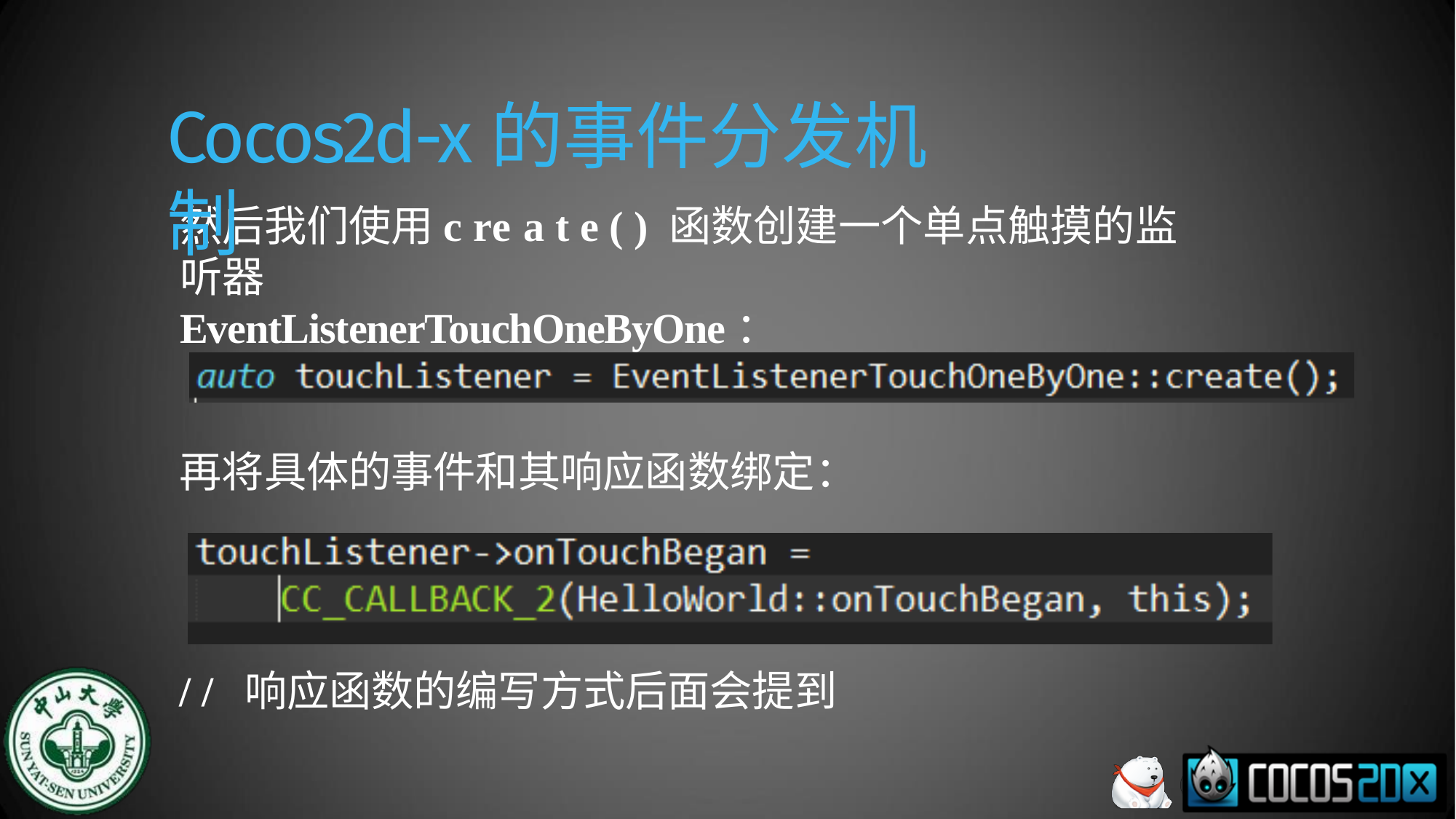

# Cocos2d-x的事件分发机制
然后我们使用c re a t e ( ) 函数创建一个单点触摸的监听器
EventListenerTouchOneByOne：

再将具体的事件和其响应函数绑定：

/ /	响应函数的编写方式后面会提到